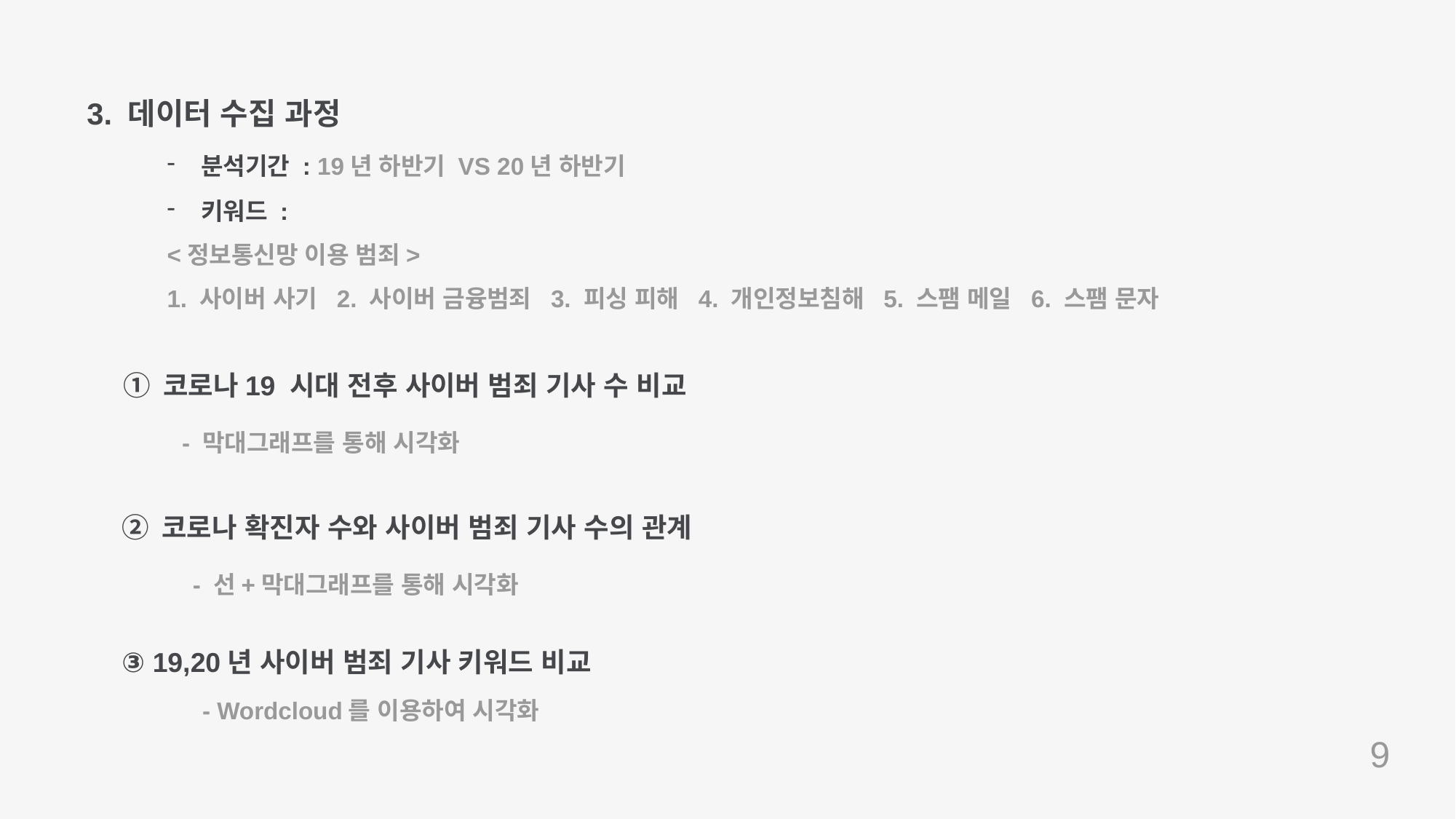

3. 데이터 수집 과정
분석기간 : 19년 하반기 VS 20년 하반기
키워드 :
<정보통신망 이용 범죄>
1. 사이버 사기  2. 사이버 금융범죄  3. 피싱 피해  4. 개인정보침해  5. 스팸 메일  6. 스팸 문자
① 코로나19 시대 전후 사이버 범죄 기사 수 비교

- 막대그래프를 통해 시각화
② 코로나 확진자 수와 사이버 범죄 기사 수의 관계
- 선+막대그래프를 통해 시각화
③ 19,20년 사이버 범죄 기사 키워드 비교
- Wordcloud를 이용하여 시각화
9